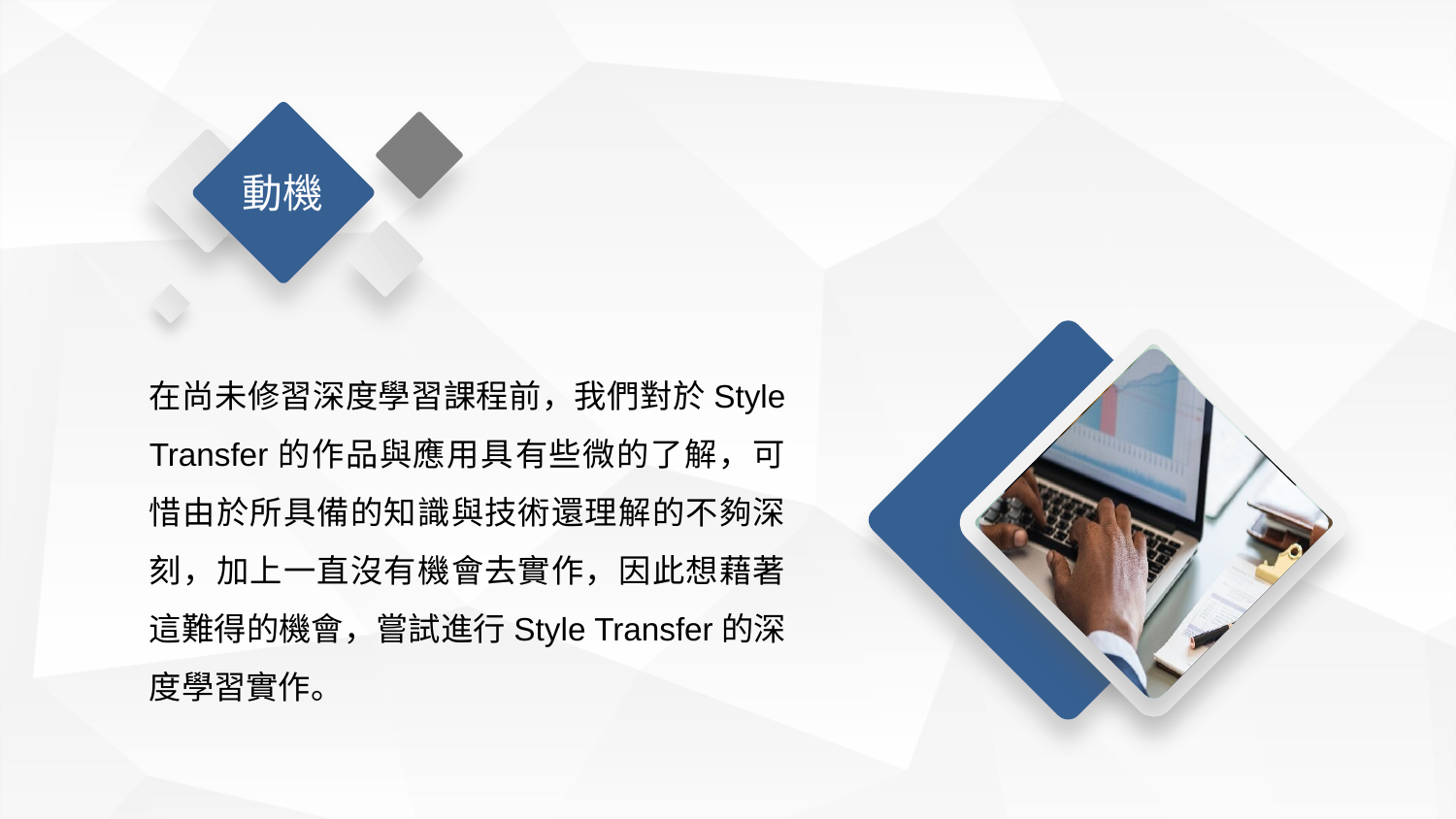

動機

在尚未修習深度學習課程前，我們對於Style Transfer的作品與應用具有些微的了解，可惜由於所具備的知識與技術還理解的不夠深刻，加上一直沒有機會去實作，因此想藉著這難得的機會，嘗試進行Style Transfer的深度學習實作。